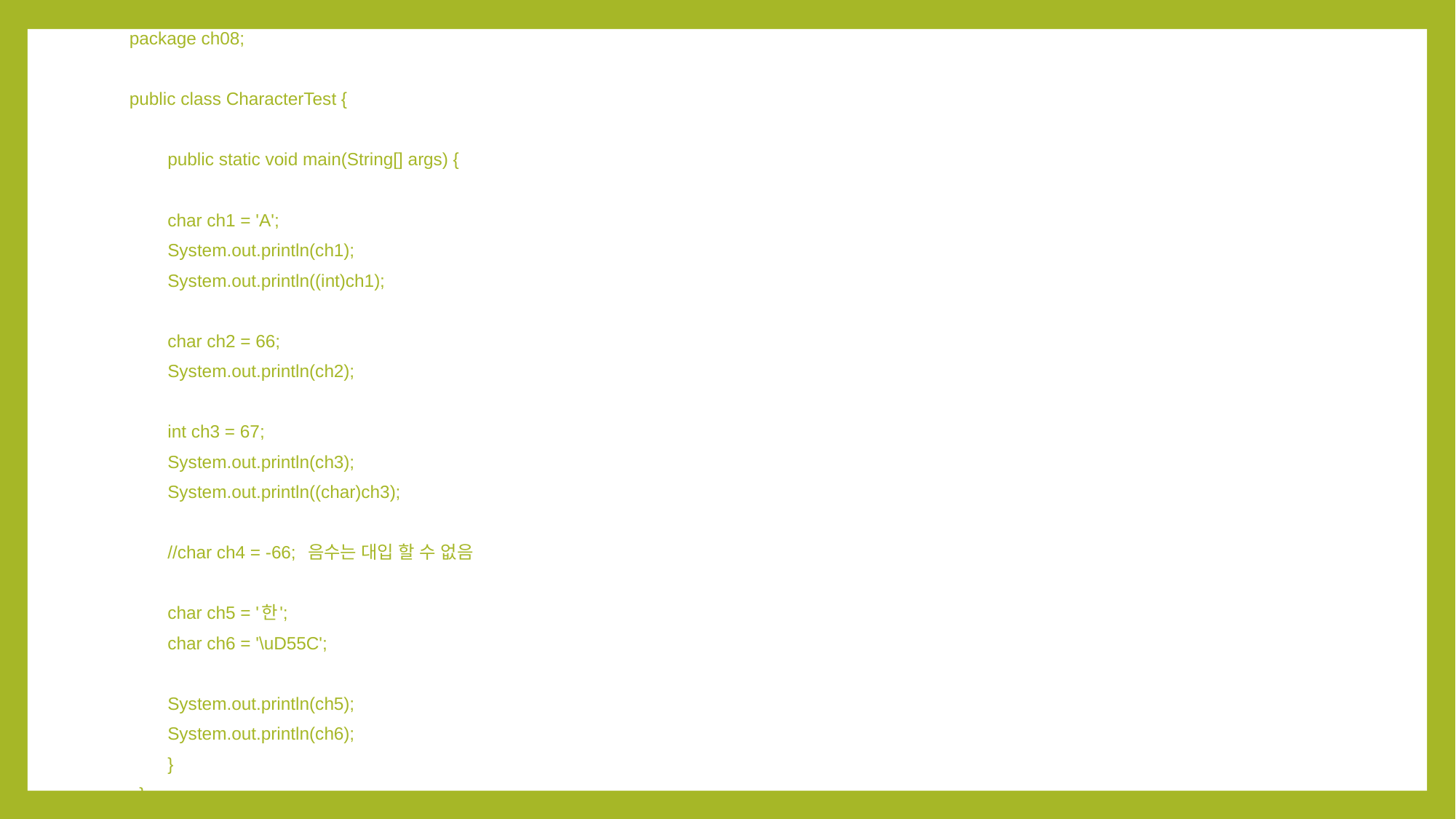

package ch08;

    public class CharacterTest {

    	public static void main(String[] args) {

		char ch1 = 'A';
		System.out.println(ch1);
		System.out.println((int)ch1);

		char ch2 = 66;
		System.out.println(ch2);

		int ch3 = 67;
		System.out.println(ch3);
		System.out.println((char)ch3);

		//char ch4 = -66;  음수는 대입 할 수 없음

    		char ch5 = '한';
		char ch6 = '\uD55C';

		System.out.println(ch5);
		System.out.println(ch6);
	}
      }